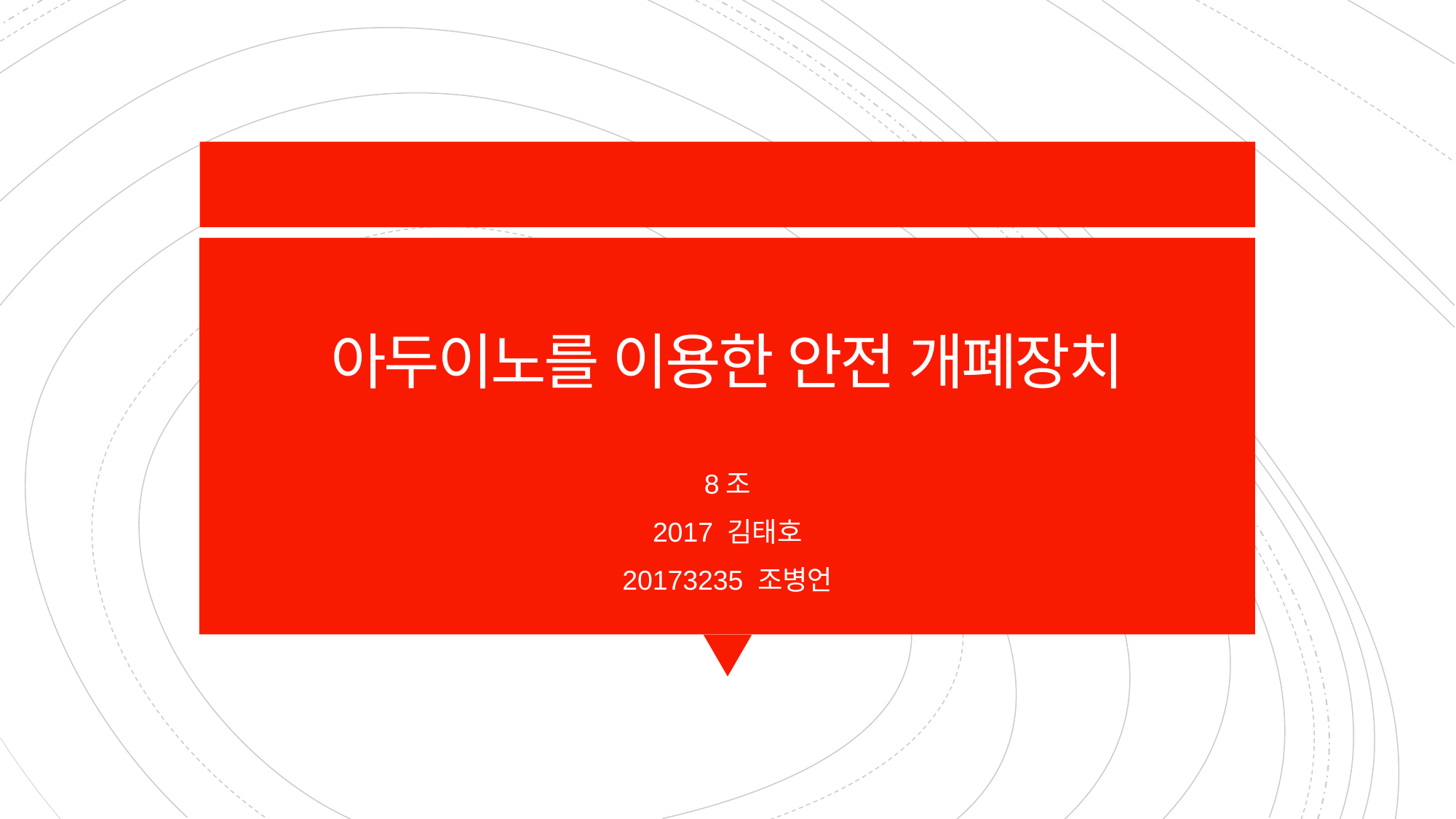

# 아두이노를 이용한 안전 개폐장치
8조
2017 김태호
20173235 조병언